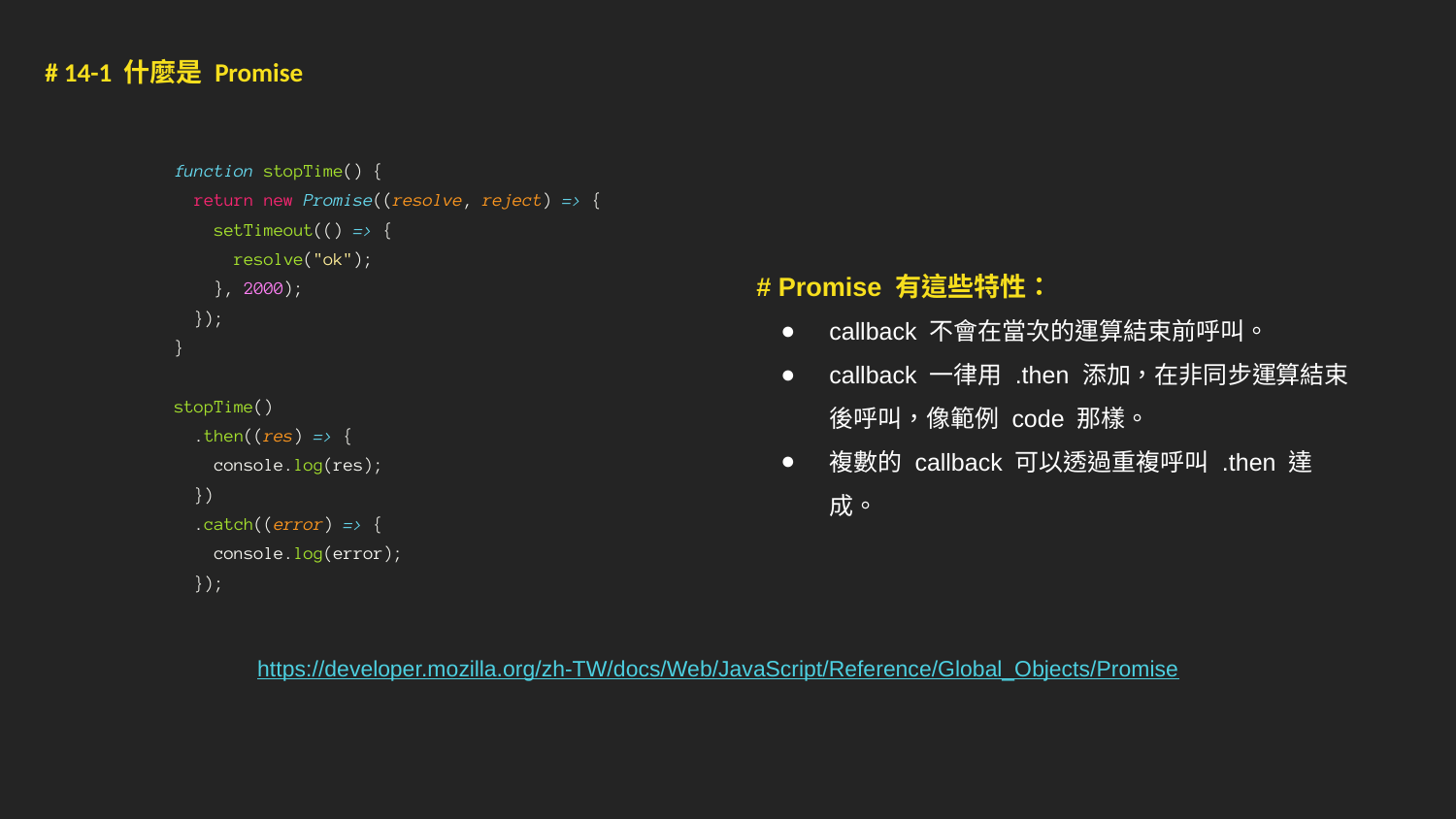

# 14-1 什麼是 Promise
      function stopTime() {
        return new Promise((resolve, reject) => {
          setTimeout(() => {
            resolve("ok");
          }, 2000);
        });
      }

      stopTime()
        .then((res) => {
          console.log(res);
        })
        .catch((error) => {
          console.log(error);
        });
# Promise 有這些特性：
callback 不會在當次的運算結束前呼叫。
callback 一律用 .then 添加，在非同步運算結束後呼叫，像範例 code 那樣。
複數的 callback 可以透過重複呼叫 .then 達成。
https://developer.mozilla.org/zh-TW/docs/Web/JavaScript/Reference/Global_Objects/Promise